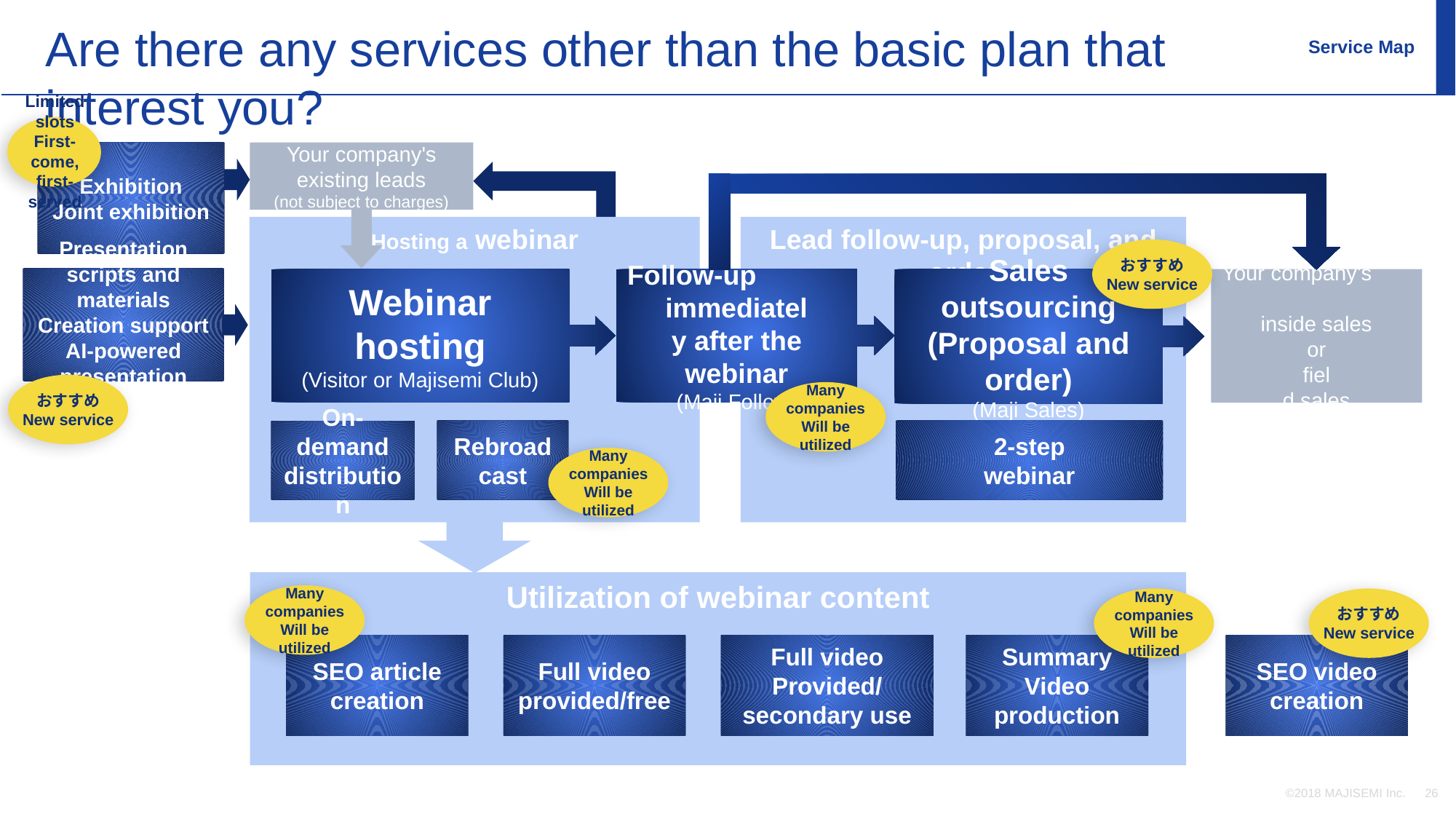

Are there any services other than the basic plan that interest you?
Service Map

Limited slots
First-come, first-served

Exhibition
Joint exhibition
Your company's existing leads
(not subject to charges)

Hosting a webinar
Lead follow-up, proposal, and order

おすすめ
New service
Presentation scripts and materials
Creation support
AI-powered presentation support
Webinar hosting
(Visitor or Majisemi Club)
Follow-up
immediatel
y after the webinar
(Maji Follow)
Sales outsourcing
(Proposal and order)
(Maji Sales)
Your company's
inside sales
or
fiel
d sales

おすすめ
New service

Many companies
Will be utilized
2-step
webinar
Rebroadcast
On-demand
distribution

Many companies
Will be utilized

Utilization of webinar content

Many companies
Will be utilized

Many companies
Will be utilized

おすすめ
New service
Full video
Provided/secondary use
Summary
Video production
SEO video creation
SEO article
creation
Full video
provided/free
©2018 MAJISEMI Inc.
26